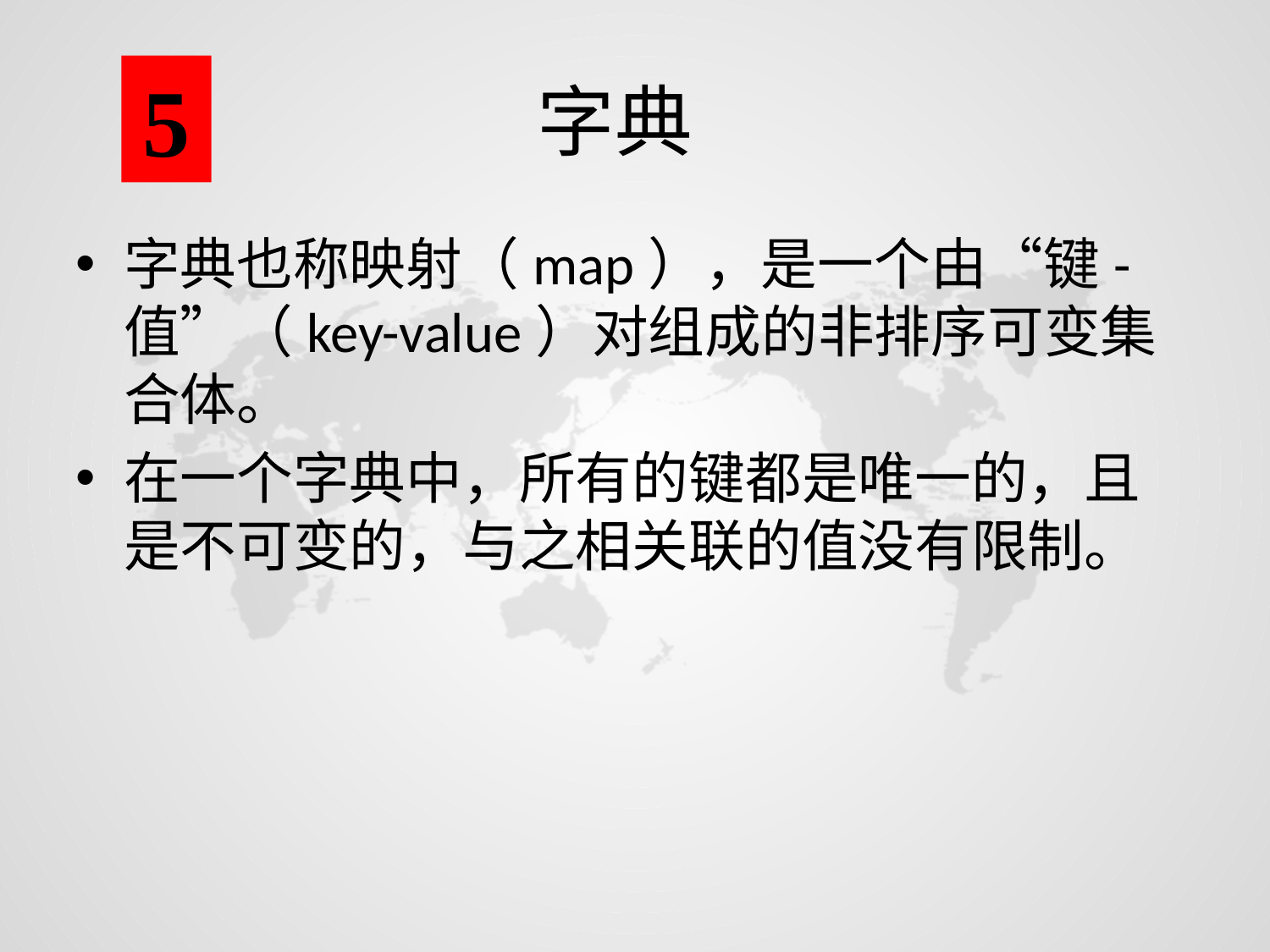

5
# 字典
字典也称映射（map），是一个由“键-值”（key-value）对组成的非排序可变集合体。
在一个字典中，所有的键都是唯一的，且是不可变的，与之相关联的值没有限制。